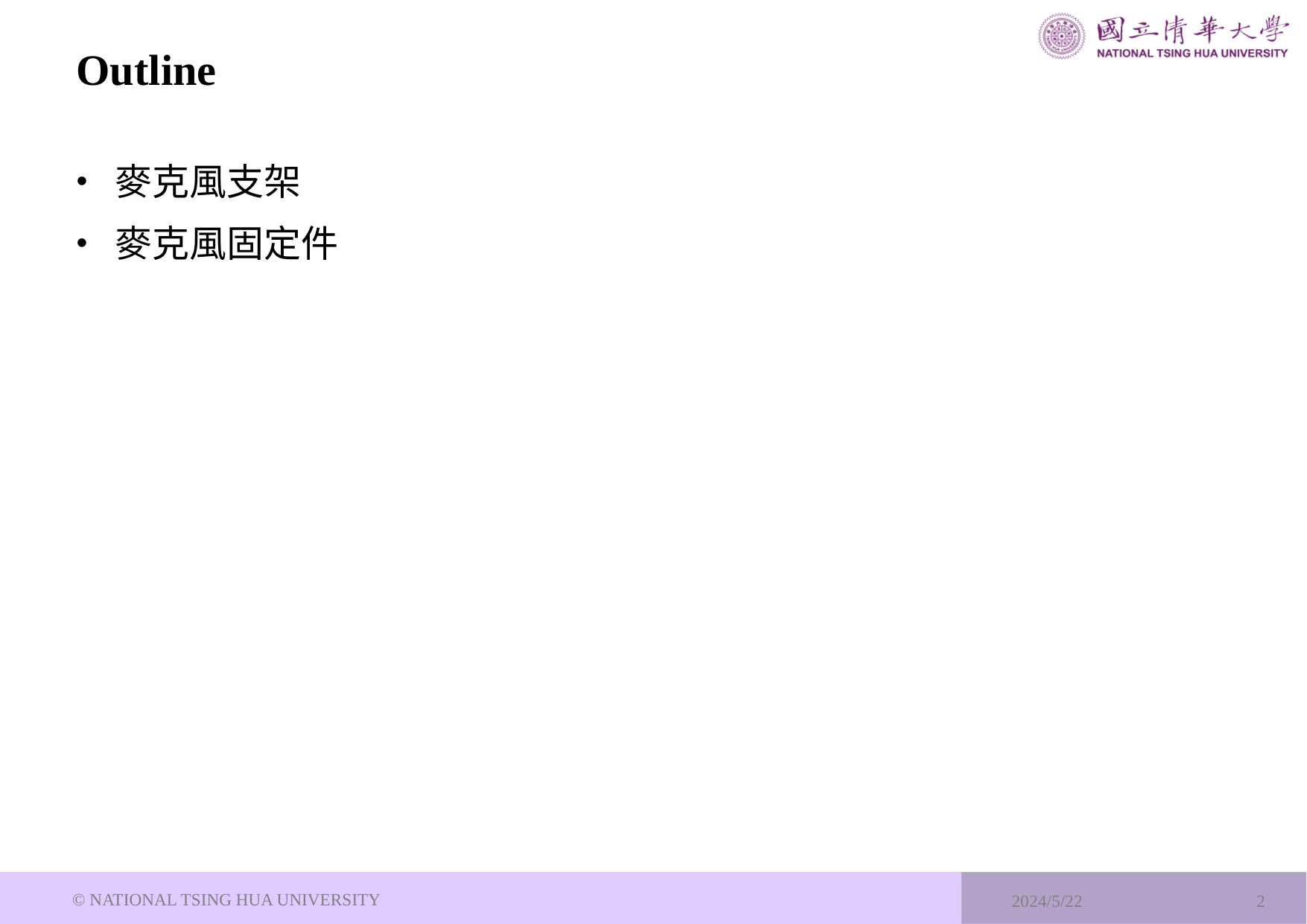

# Outline
麥克風支架
麥克風固定件
© NATIONAL TSING HUA UNIVERSITY
2024/5/22
2